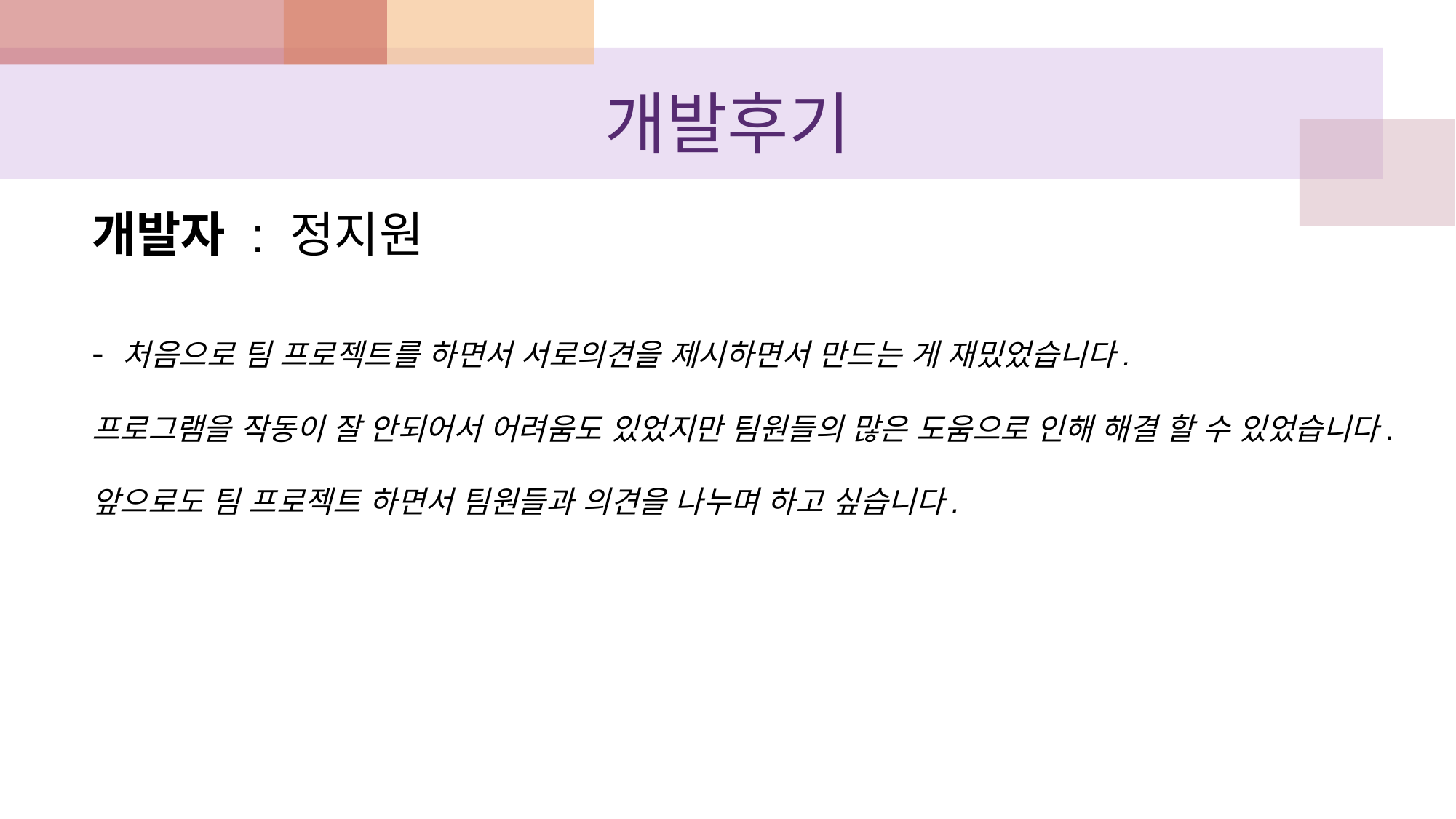

# 개발후기
개발자 : 정지원

- 처음으로 팀 프로젝트를 하면서 서로의견을 제시하면서 만드는 게 재밌었습니다.

프로그램을 작동이 잘 안되어서 어려움도 있었지만 팀원들의 많은 도움으로 인해 해결 할 수 있었습니다.

앞으로도 팀 프로젝트 하면서 팀원들과 의견을 나누며 하고 싶습니다.